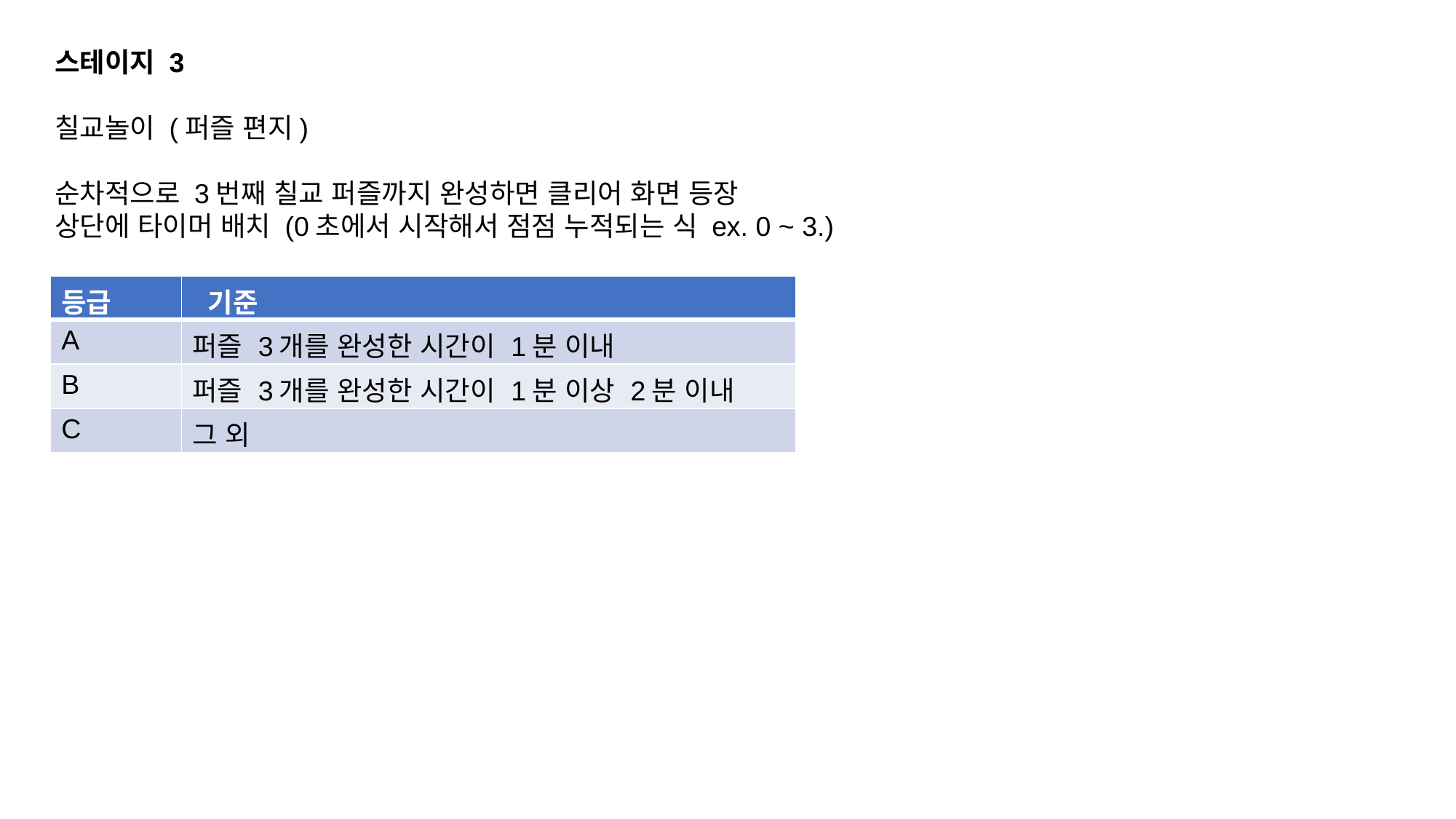

스테이지 3

칠교놀이 (퍼즐 편지)

순차적으로 3번째 칠교 퍼즐까지 완성하면 클리어 화면 등장
상단에 타이머 배치 (0초에서 시작해서 점점 누적되는 식 ex. 0 ~ 3.)

| 등급 | 기준 |
| --- | --- |
| A | 퍼즐 3개를 완성한 시간이 1분 이내 |
| B | 퍼즐 3개를 완성한 시간이 1분 이상 2분 이내 |
| C | 그 외 |